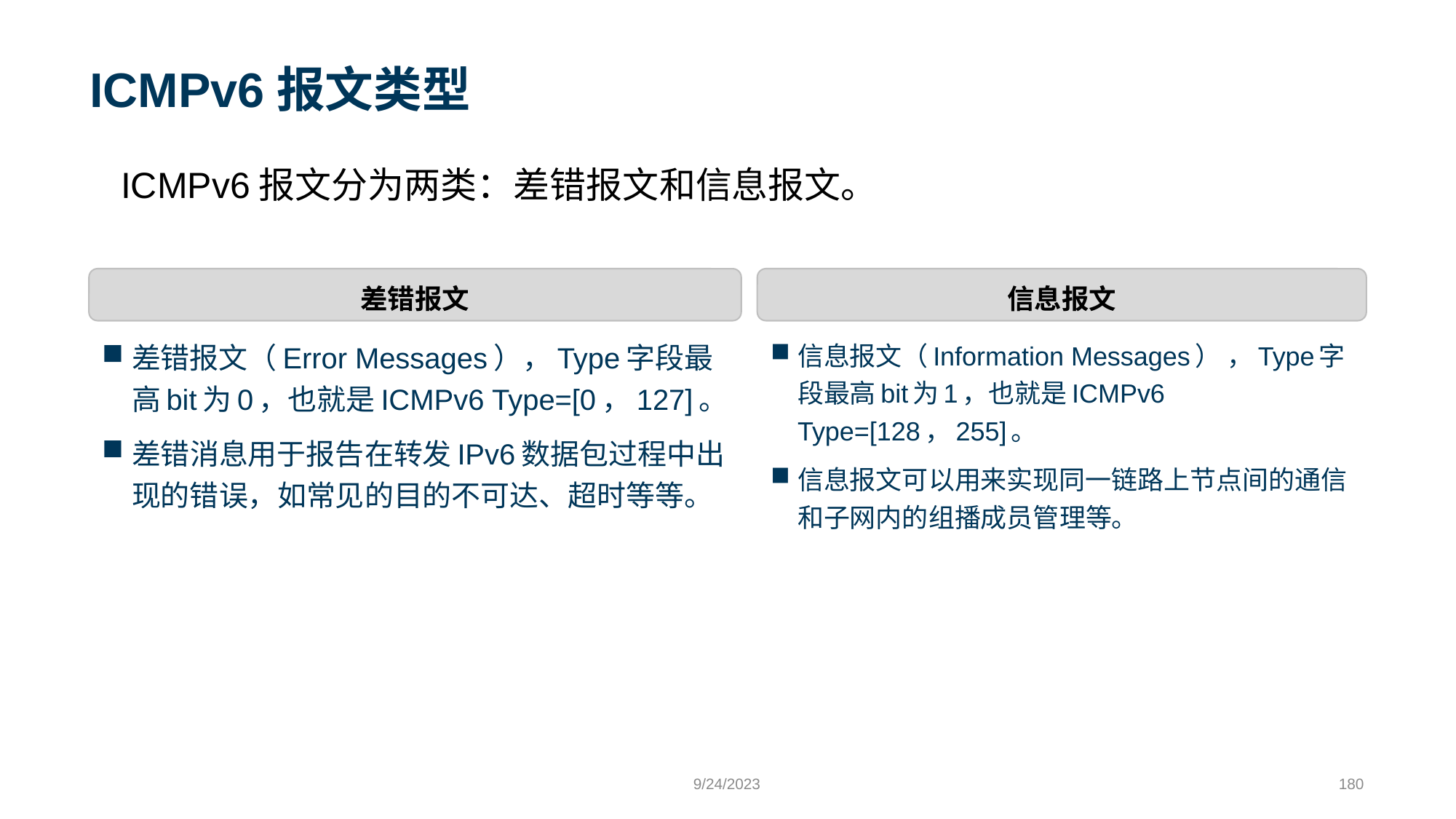

# ICMPv6报文类型
ICMPv6报文分为两类：差错报文和信息报文。

差错报文
信息报文
差错报文（Error Messages），Type字段最高bit为0，也就是ICMPv6 Type=[0，127]。
差错消息用于报告在转发IPv6数据包过程中出现的错误，如常见的目的不可达、超时等等。
信息报文（Information Messages） ，Type字段最高bit为1，也就是ICMPv6 Type=[128，255]。
信息报文可以用来实现同一链路上节点间的通信和子网内的组播成员管理等。

9/24/2023
180